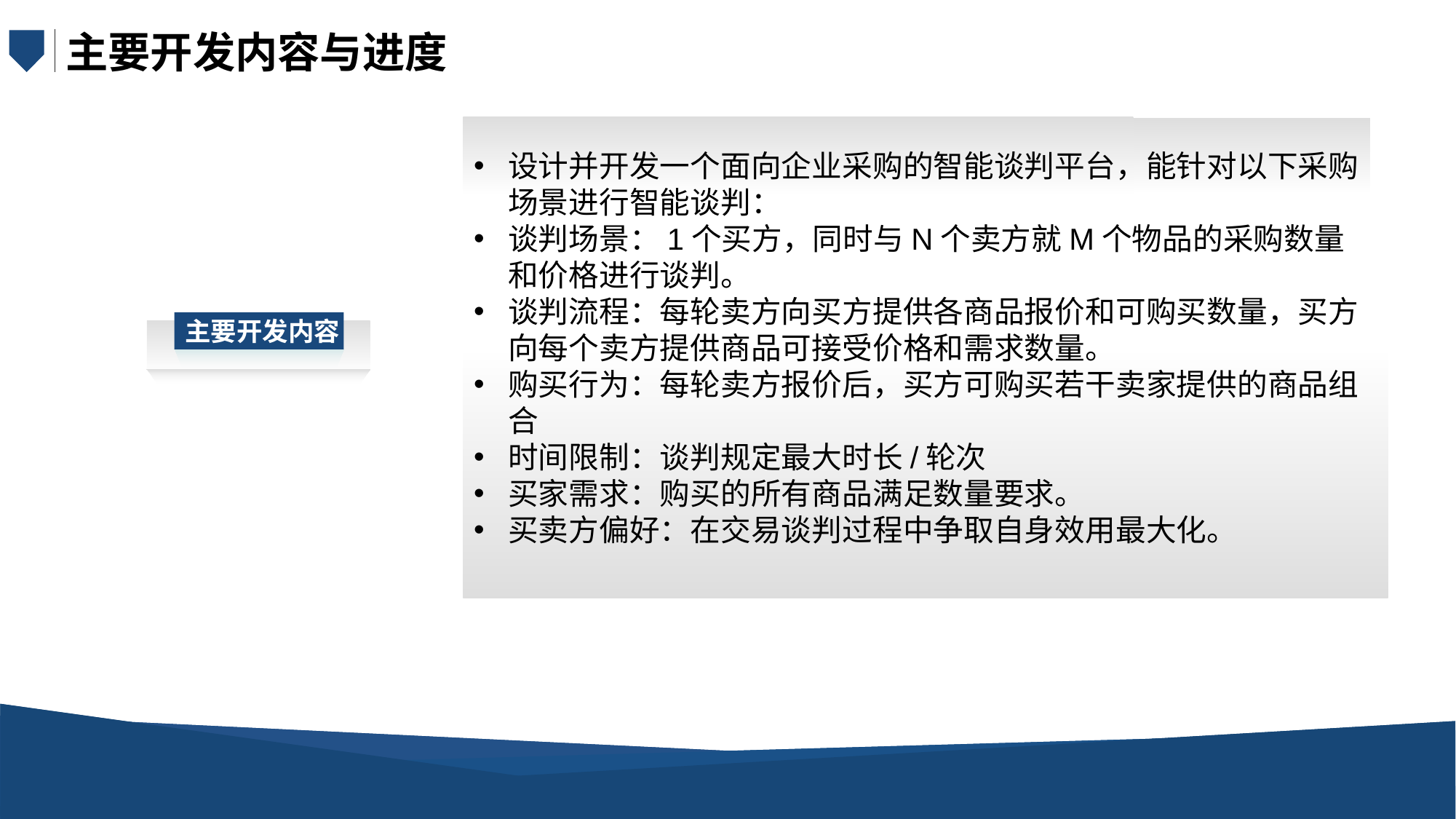

主要开发内容与进度

设计并开发一个面向企业采购的智能谈判平台，能针对以下采购场景进行智能谈判：
谈判场景：1个买方，同时与N个卖方就M个物品的采购数量和价格进行谈判。
谈判流程：每轮卖方向买方提供各商品报价和可购买数量，买方向每个卖方提供商品可接受价格和需求数量。
购买行为：每轮卖方报价后，买方可购买若干卖家提供的商品组合
时间限制：谈判规定最大时长/轮次
买家需求：购买的所有商品满足数量要求。
买卖方偏好：在交易谈判过程中争取自身效用最大化。
主要开发内容